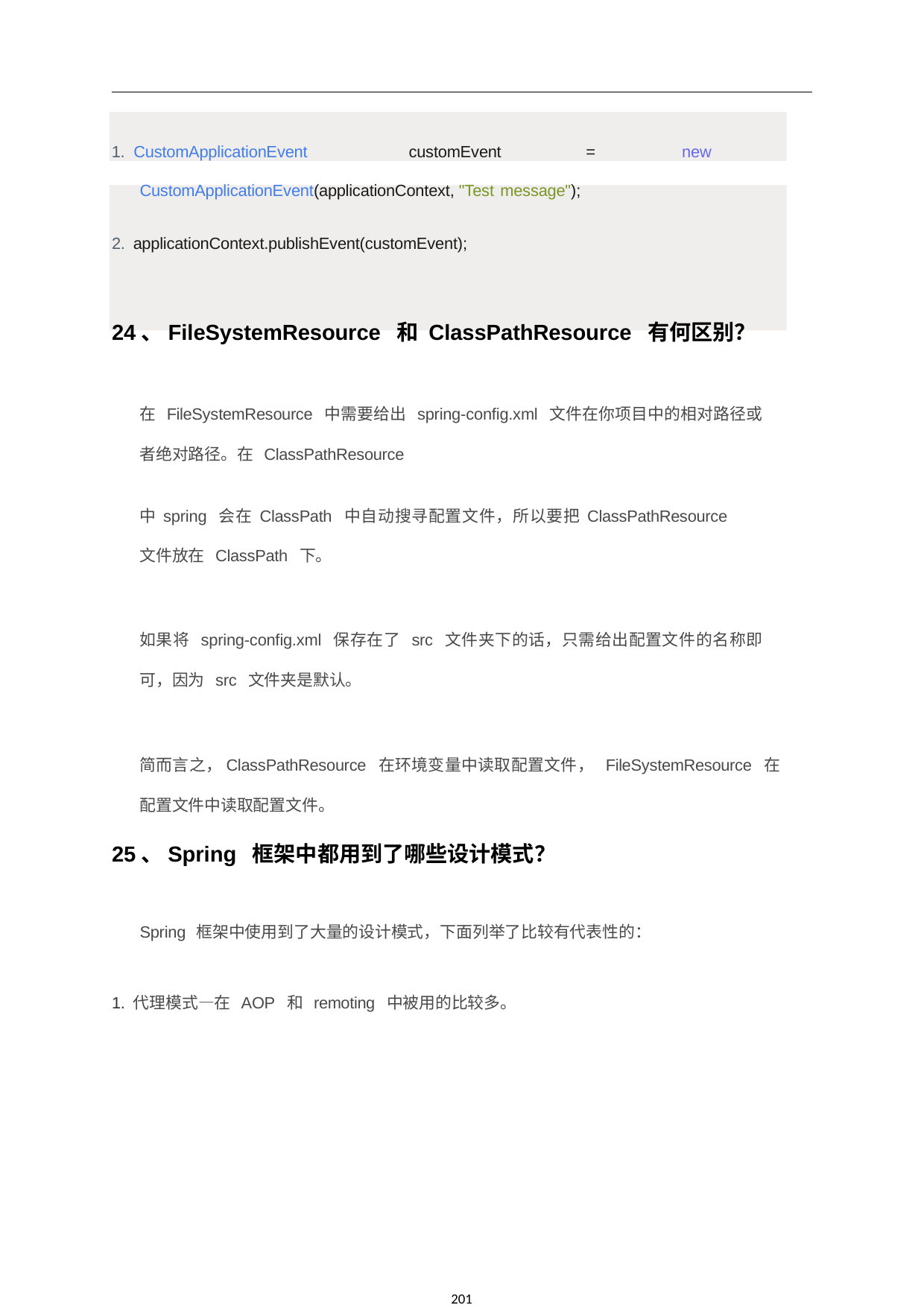

1. CustomApplicationEvent	customEvent	=	new
CustomApplicationEvent(applicationContext, "Test message");

2. applicationContext.publishEvent(customEvent);

24、FileSystemResource 和 ClassPathResource 有何区别？
在 FileSystemResource 中需要给出 spring-config.xml 文件在你项目中的相对路径或

者绝对路径。在 ClassPathResource

中 spring 会在 ClassPath 中自动搜寻配置文件，所以要把 ClassPathResource  文件放在 ClassPath 下。
如果将 spring-config.xml 保存在了 src 文件夹下的话，只需给出配置文件的名称即

可，因为 src 文件夹是默认。
简而言之，ClassPathResource 在环境变量中读取配置文件， FileSystemResource 在

配置文件中读取配置文件。

25、Spring 框架中都用到了哪些设计模式？
Spring 框架中使用到了大量的设计模式，下面列举了比较有代表性的：
1. 代理模式—在 AOP 和 remoting 中被用的比较多。
201